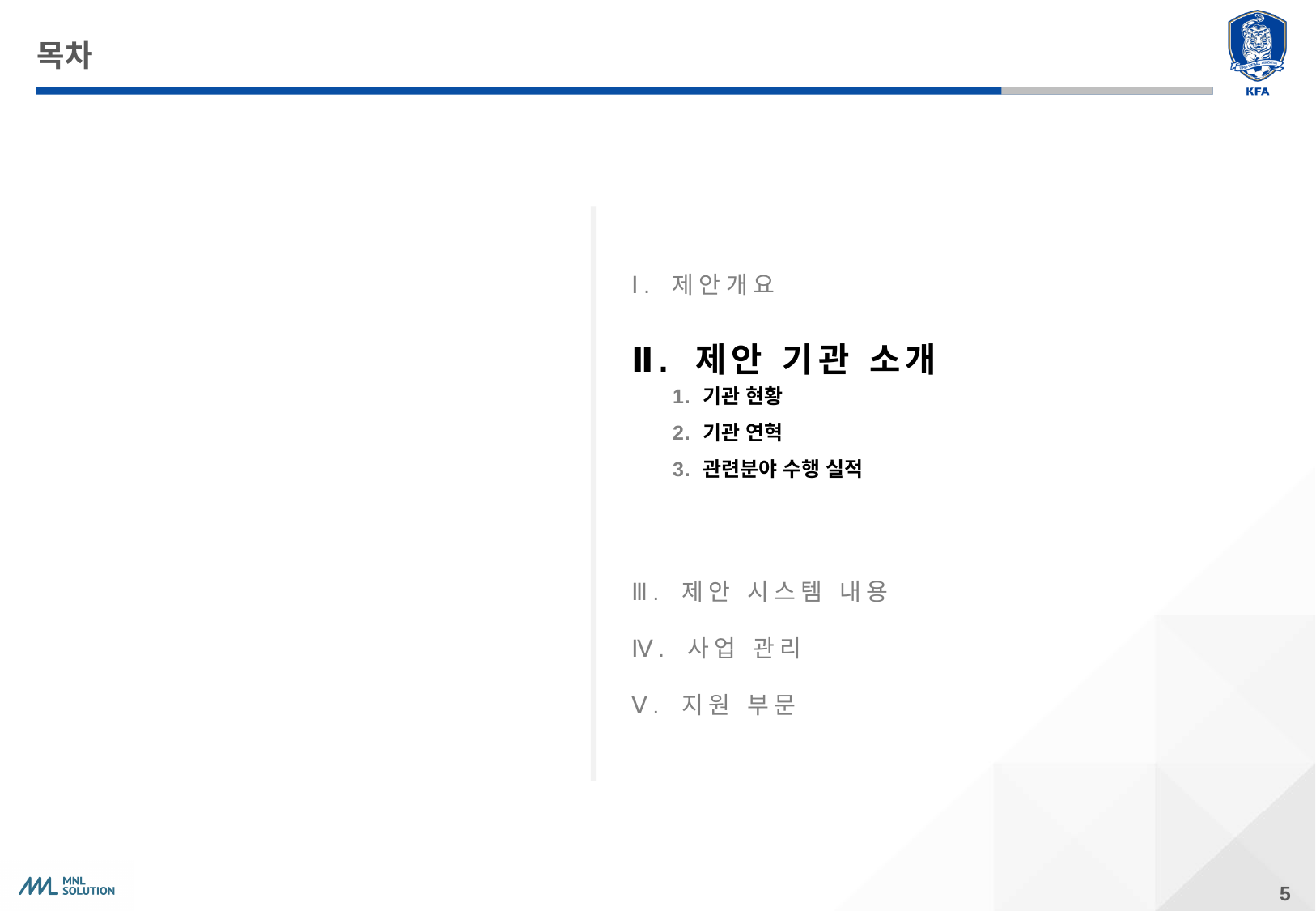

# 목차

Ⅰ. 제안개요
Ⅱ. 제안 기관 소개

Ⅲ. 제안 시스템 내용
Ⅳ. 사업 관리
Ⅴ. 지원 부문
기관 현황
기관 연혁
관련분야 수행 실적